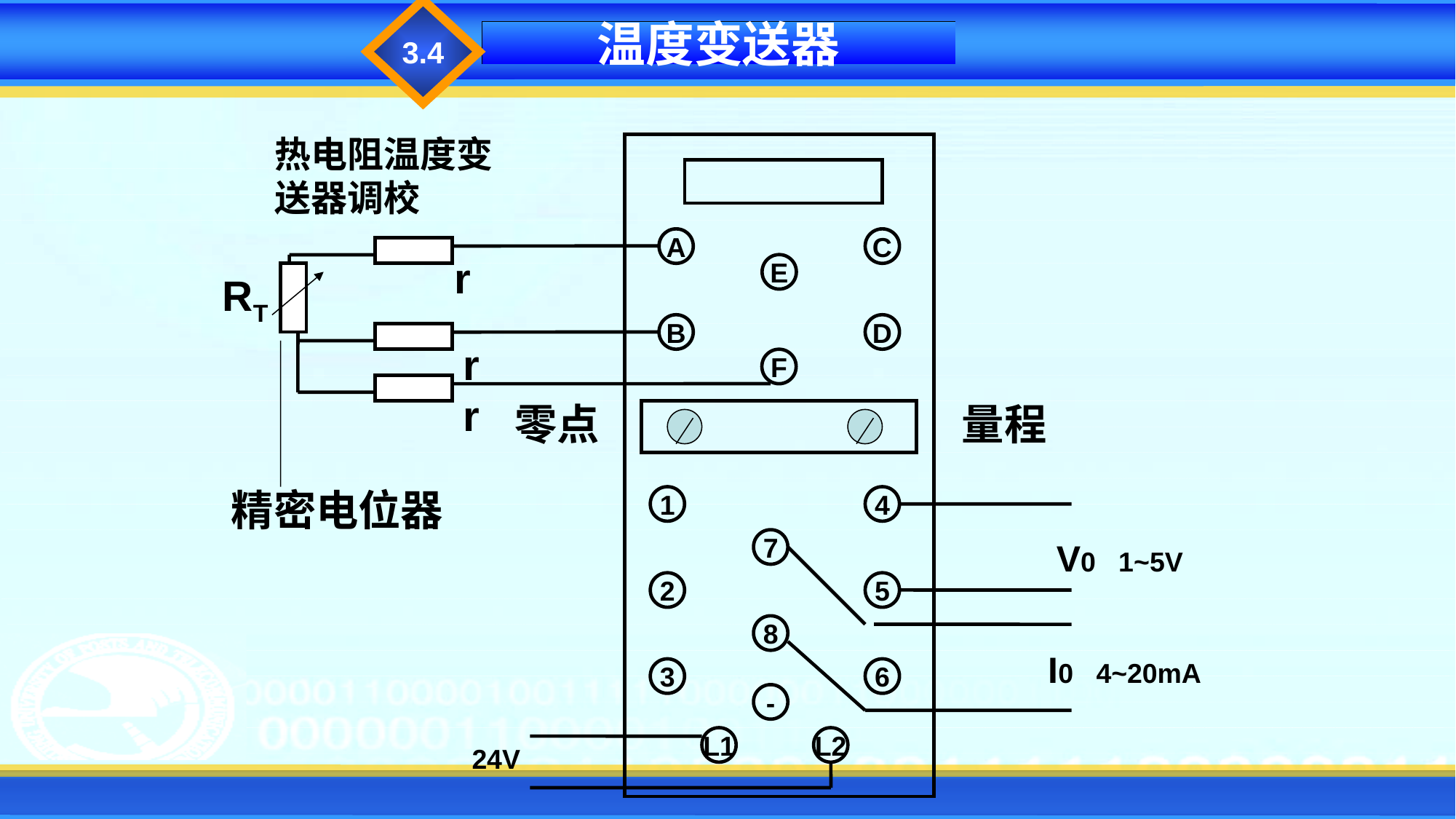

3.4
温度变送器
热电阻温度变送器调校

A
C

r
E

RT

B
D

r

F

r

零点
量程

精密电位器
1
4

7
V0   1~5V

2
5

8

I0   4~20mA
3
6
-

L1
L2
24V